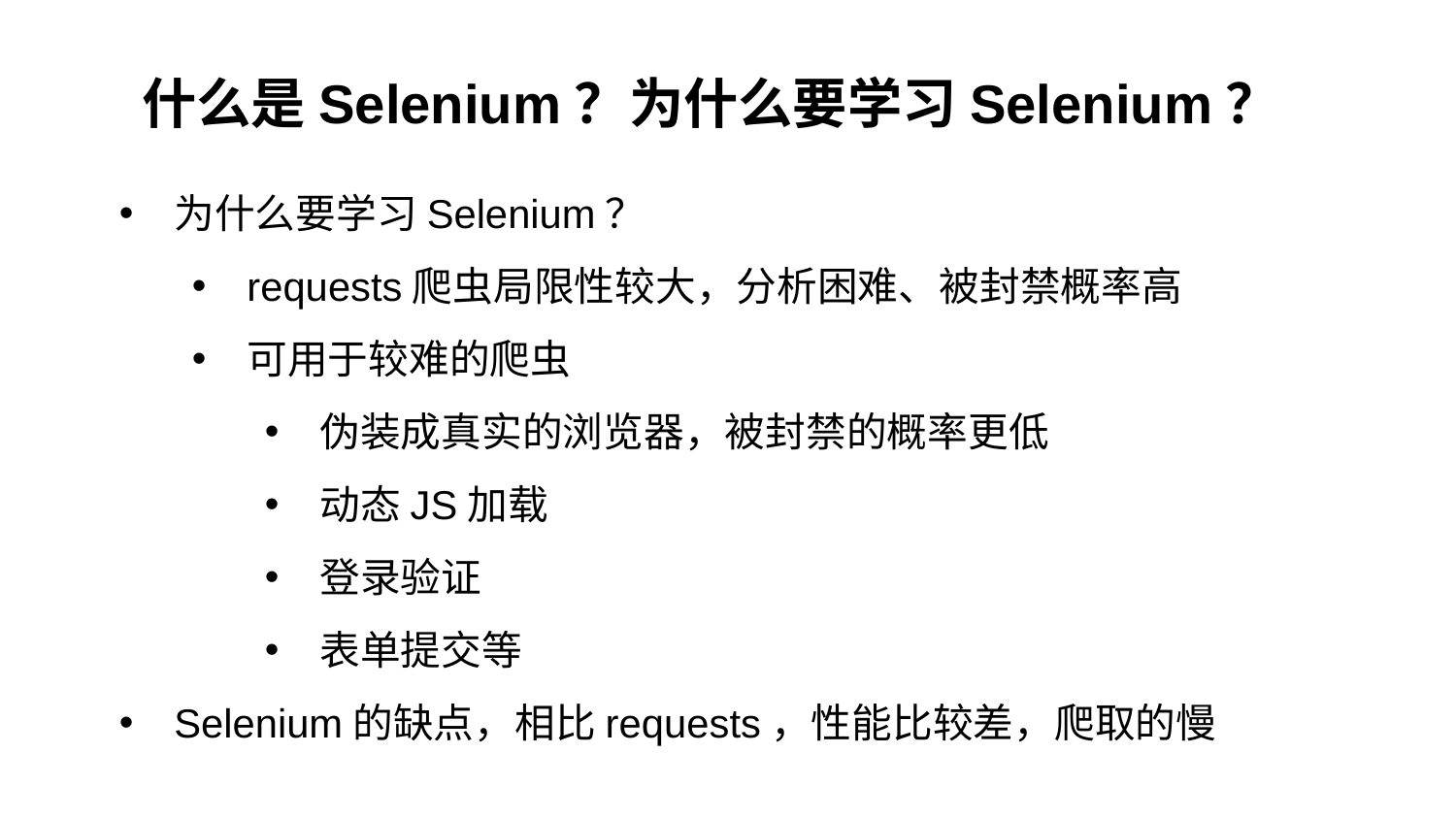

# 什么是Selenium？为什么要学习Selenium？
为什么要学习Selenium？
requests爬虫局限性较大，分析困难、被封禁概率高
可用于较难的爬虫
伪装成真实的浏览器，被封禁的概率更低
动态JS加载
登录验证
表单提交等
Selenium的缺点，相比requests，性能比较差，爬取的慢